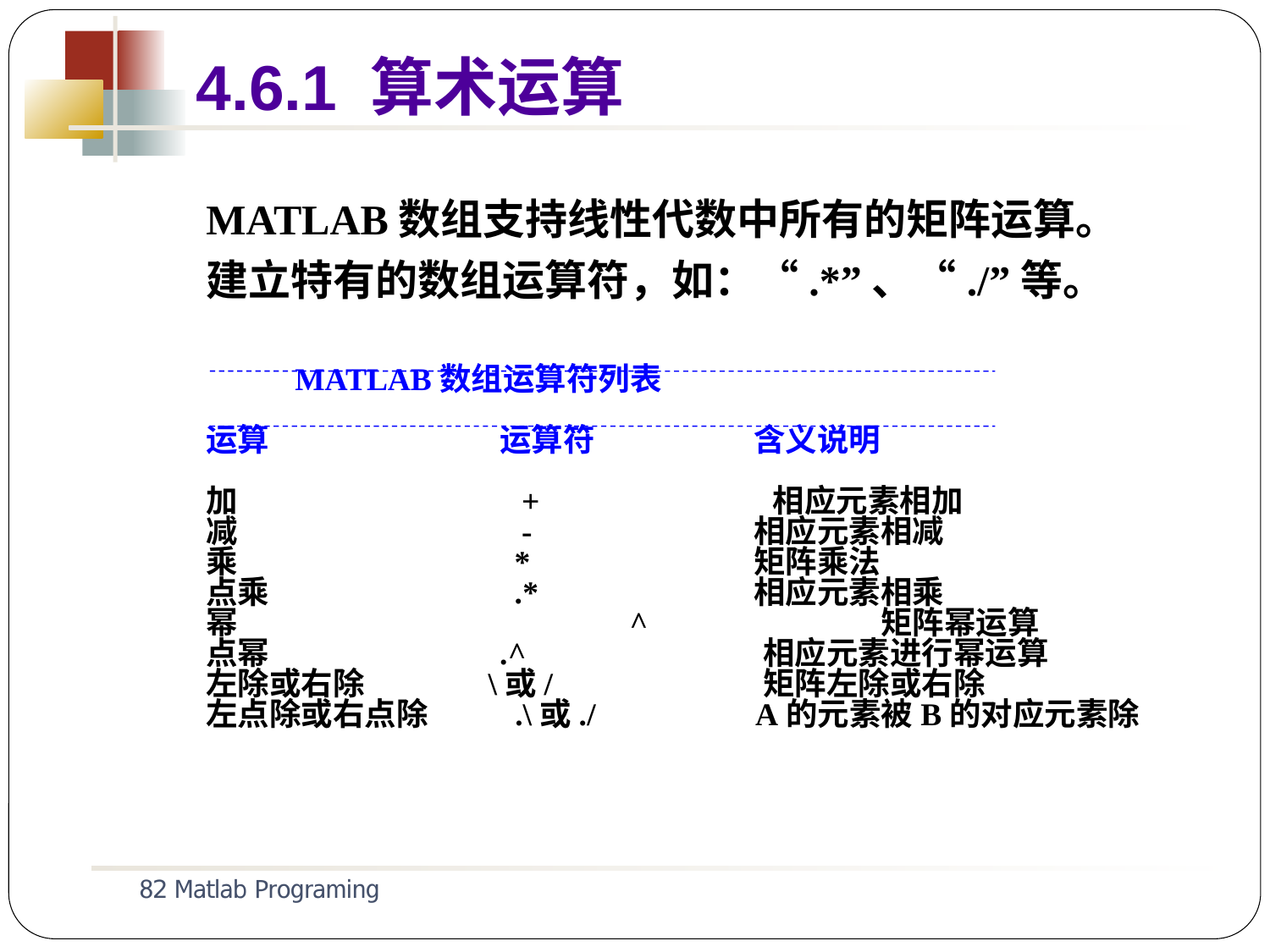

4.6.1 算术运算
MATLAB数组支持线性代数中所有的矩阵运算。
建立特有的数组运算符，如：“.*”、“./”等。

          MATLAB数组运算符列表

运算		运算符		含义说明

加        	  	  +                            相应元素相加
减      	  	  -		相应元素相减
乘      	  	 *		矩阵乘法
点乘      	 	 .* 		相应元素相乘
幂	 	  	                 ^ 		矩阵幂运算
点幂	  	.^	                相应元素进行幂运算
左除或右除	               \或/	                矩阵左除或右除
左点除或右点除           .\或./	                A的元素被B的对应元素除

82 Matlab Programing